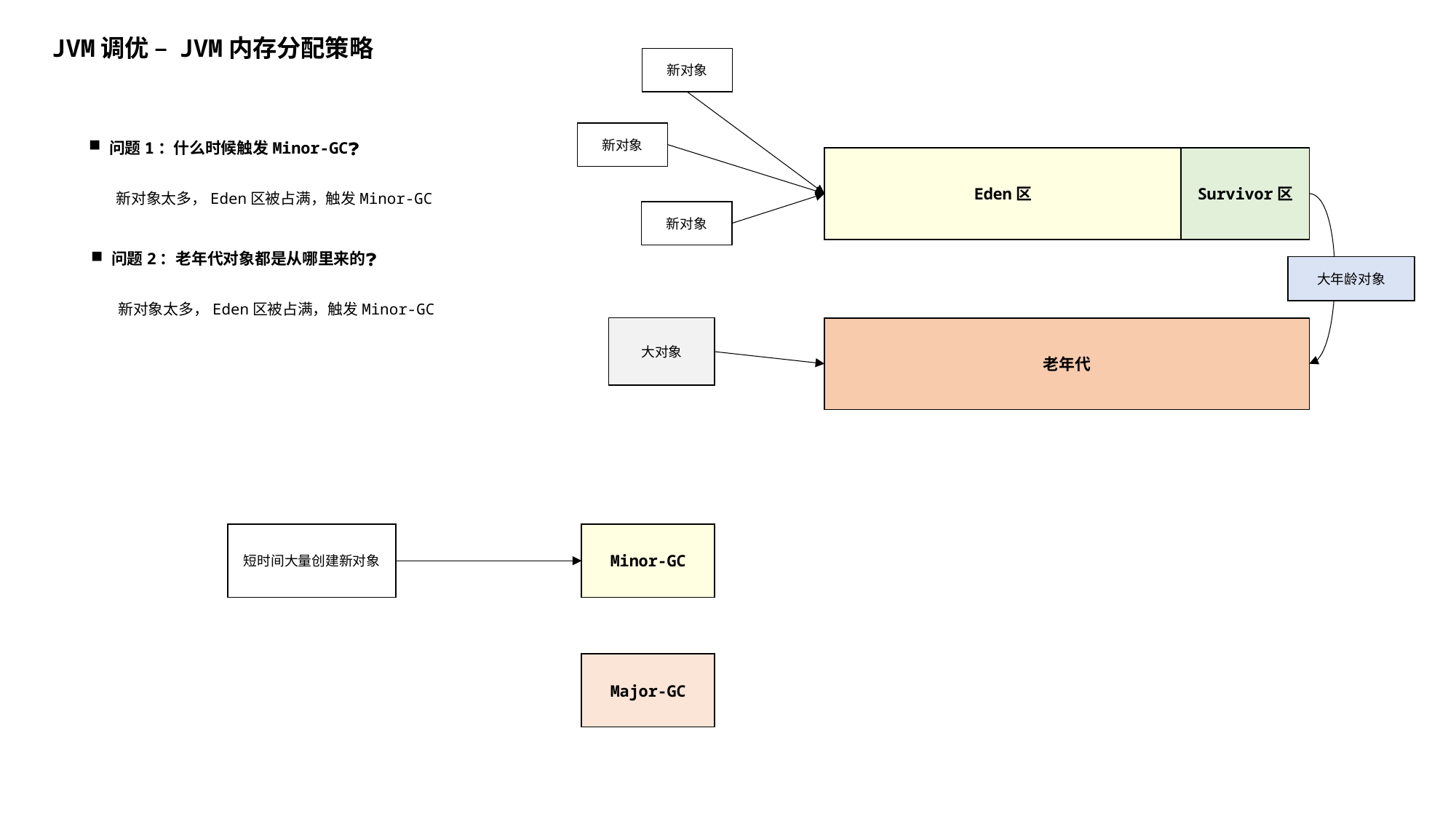

JVM调优 – JVM内存分配策略
新对象
新对象
问题1：什么时候触发Minor-GC❓
Eden区
Survivor区
新对象太多，Eden区被占满，触发Minor-GC
新对象
问题2：老年代对象都是从哪里来的❓
大年龄对象
新对象太多，Eden区被占满，触发Minor-GC
大对象
老年代
短时间大量创建新对象
Minor-GC
Major-GC